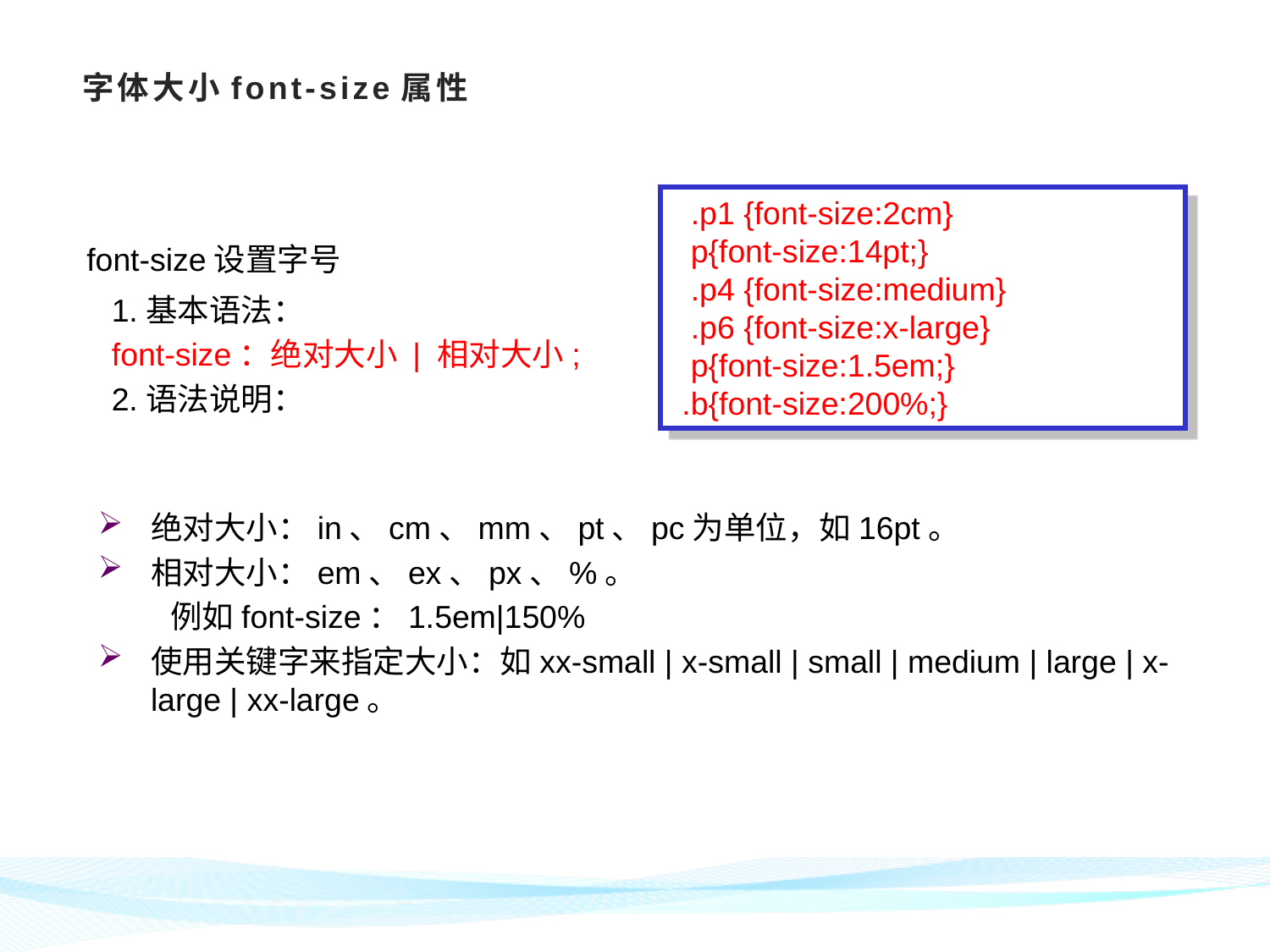

# 字体大小font-size属性
  .p1 {font-size:2cm}
  p{font-size:14pt;}
  .p4 {font-size:medium}
  .p6 {font-size:x-large}
  p{font-size:1.5em;}
 .b{font-size:200%;}
font-size设置字号
1.基本语法：
font-size：绝对大小 | 相对大小;
2.语法说明：
绝对大小：in、cm、mm、pt、pc为单位，如16pt。
相对大小：em、ex、px、%。
         例如font-size：1.5em|150%
使用关键字来指定大小：如xx-small | x-small | small | medium | large | x-large | xx-large。